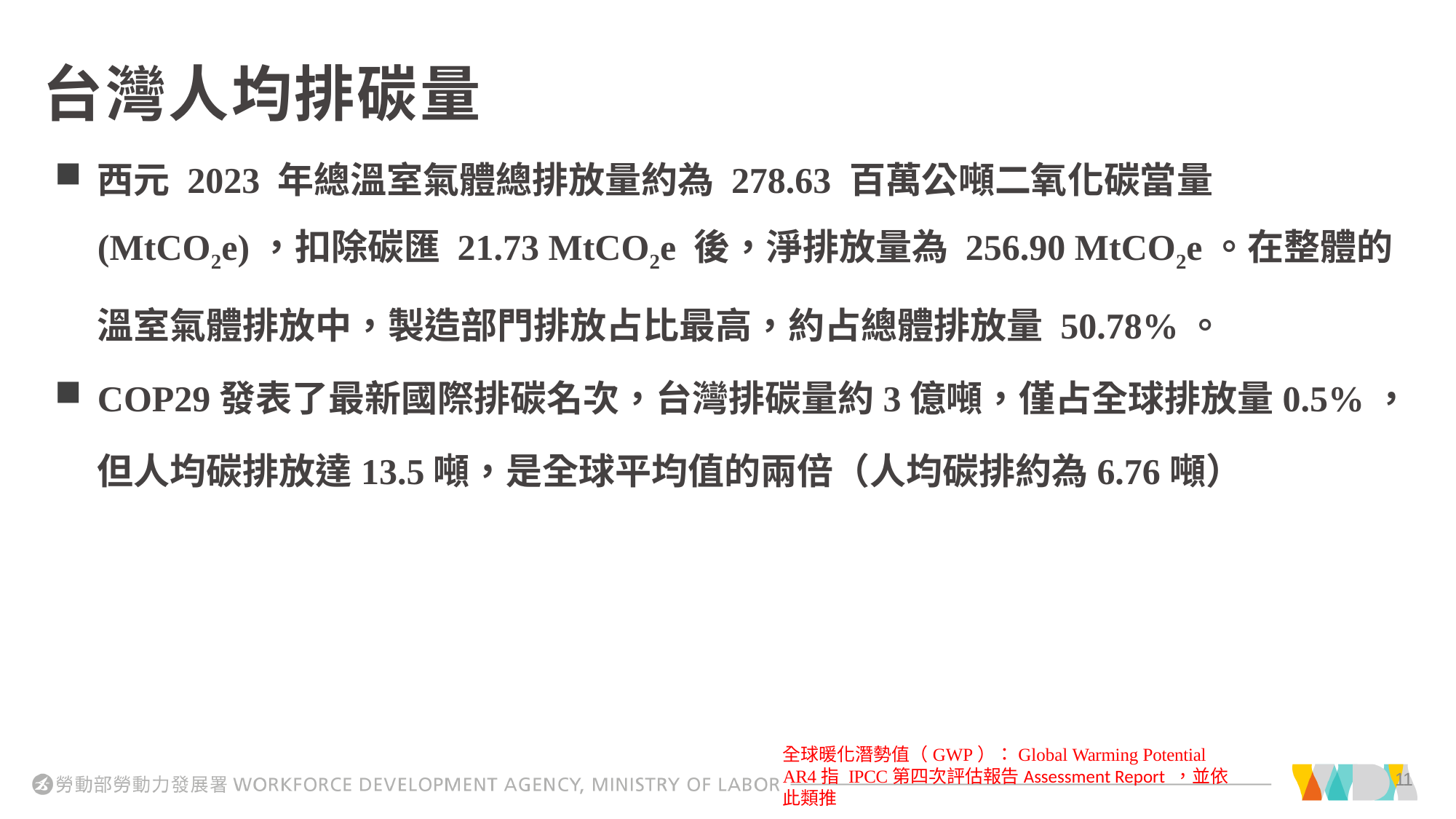

台灣人均排碳量
西元 2023 年總溫室氣體總排放量約為 278.63 百萬公噸二氧化碳當量 (MtCO2e)，扣除碳匯 21.73 MtCO2e 後，淨排放量為 256.90 MtCO2e。在整體的溫室氣體排放中，製造部門排放占比最高，約占總體排放量 50.78%。
COP29發表了最新國際排碳名次，台灣排碳量約3億噸，僅占全球排放量0.5%，但人均碳排放達13.5噸，是全球平均值的兩倍（人均碳排約為6.76噸）
全球暖化潛勢值（GWP）：Global Warming Potential AR4指 IPCC第四次評估報告Assessment Report ，並依此類推
11